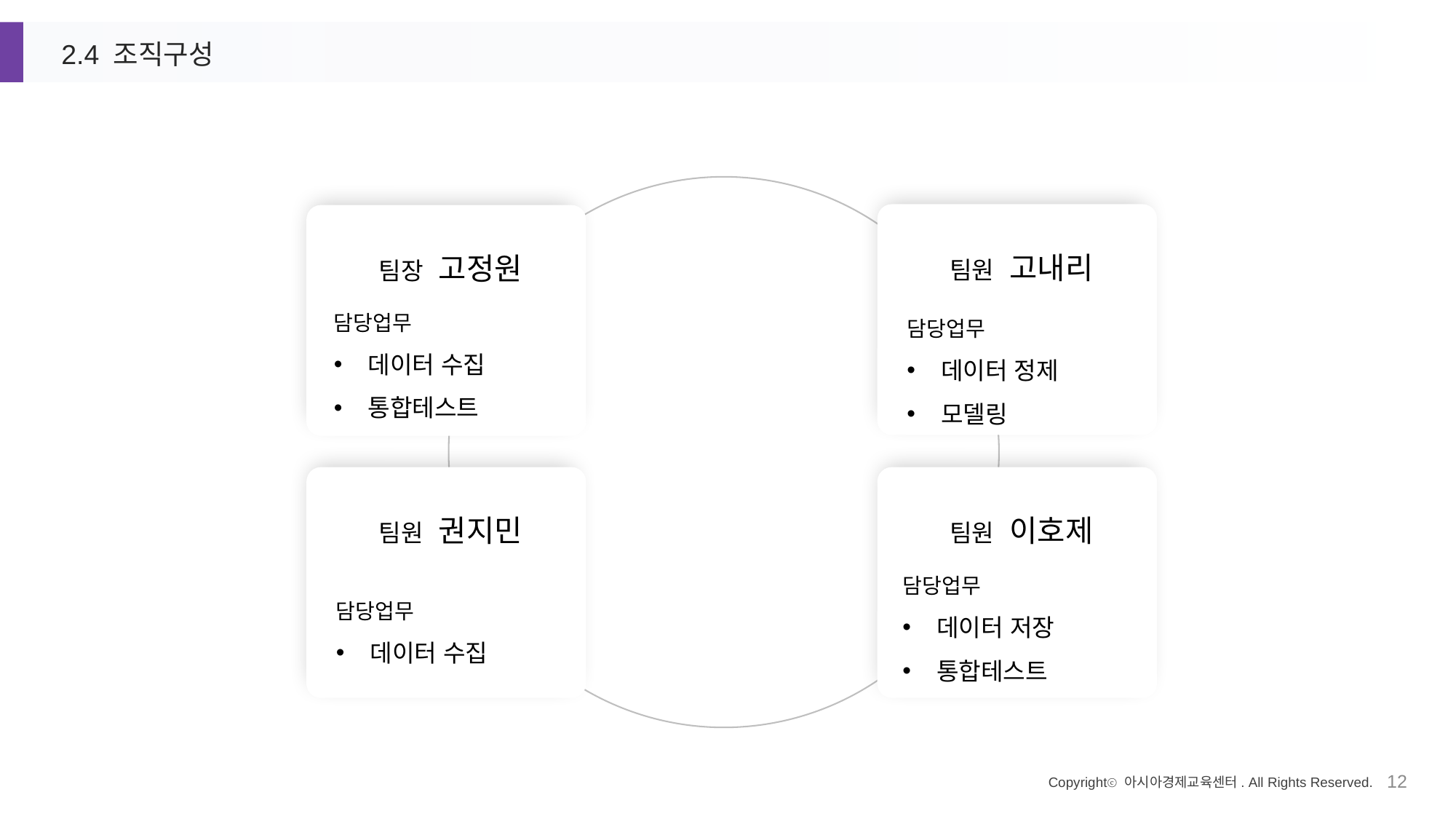

2.4 조직구성

팀원  고내리
팀장  고정원
담당업무
데이터 수집
통합테스트
담당업무
데이터 정제
모델링

팀원  이호제
팀원  권지민
담당업무
데이터 저장
통합테스트
담당업무
데이터 수집
Copyrightⓒ 아시아경제교육센터. All Rights Reserved.